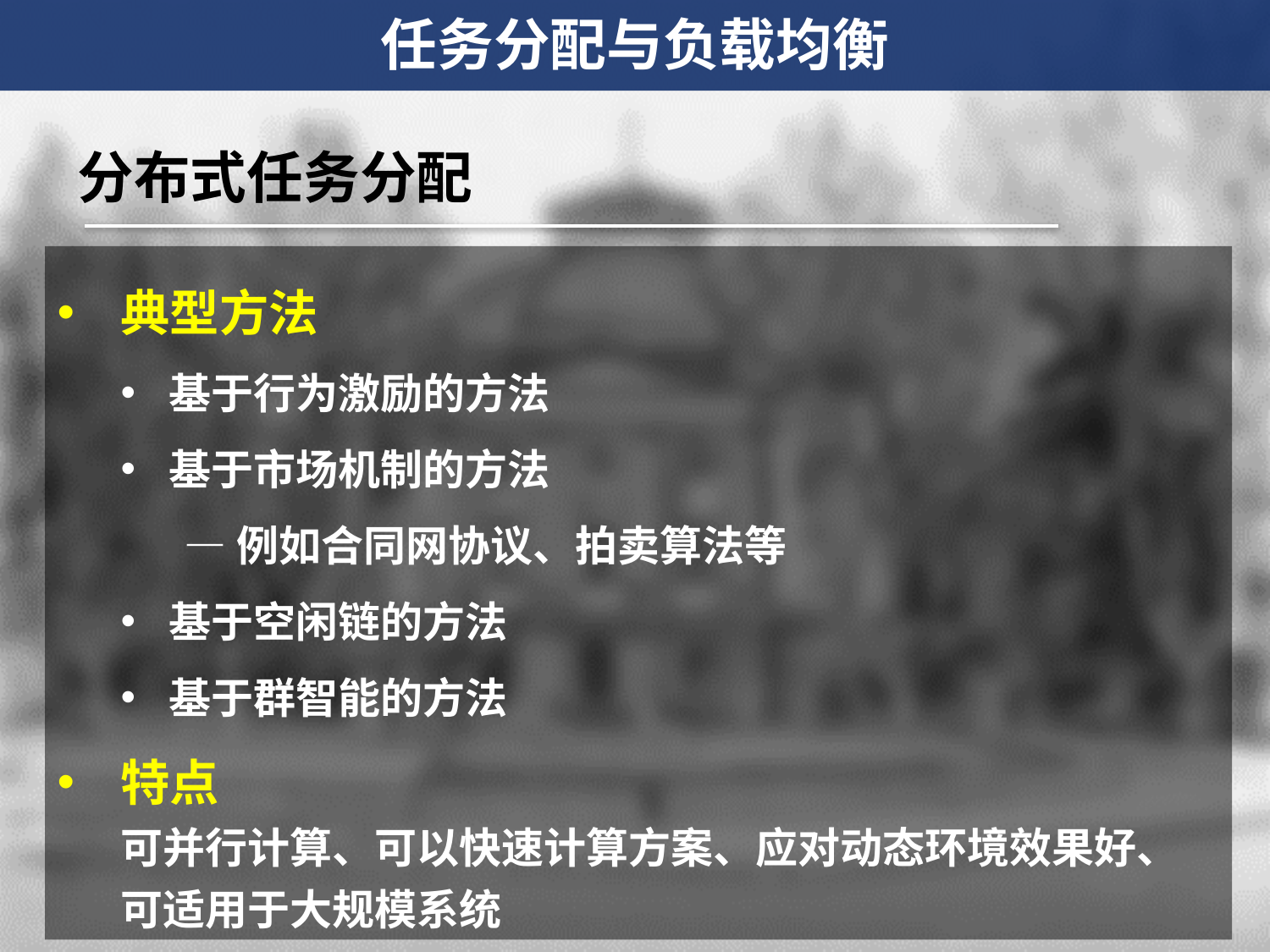

任务分配与负载均衡
分布式任务分配
典型方法
基于行为激励的方法
基于市场机制的方法
—例如合同网协议、拍卖算法等
基于空闲链的方法
基于群智能的方法
特点
可并行计算、可以快速计算方案、应对动态环境效果好、可适用于大规模系统